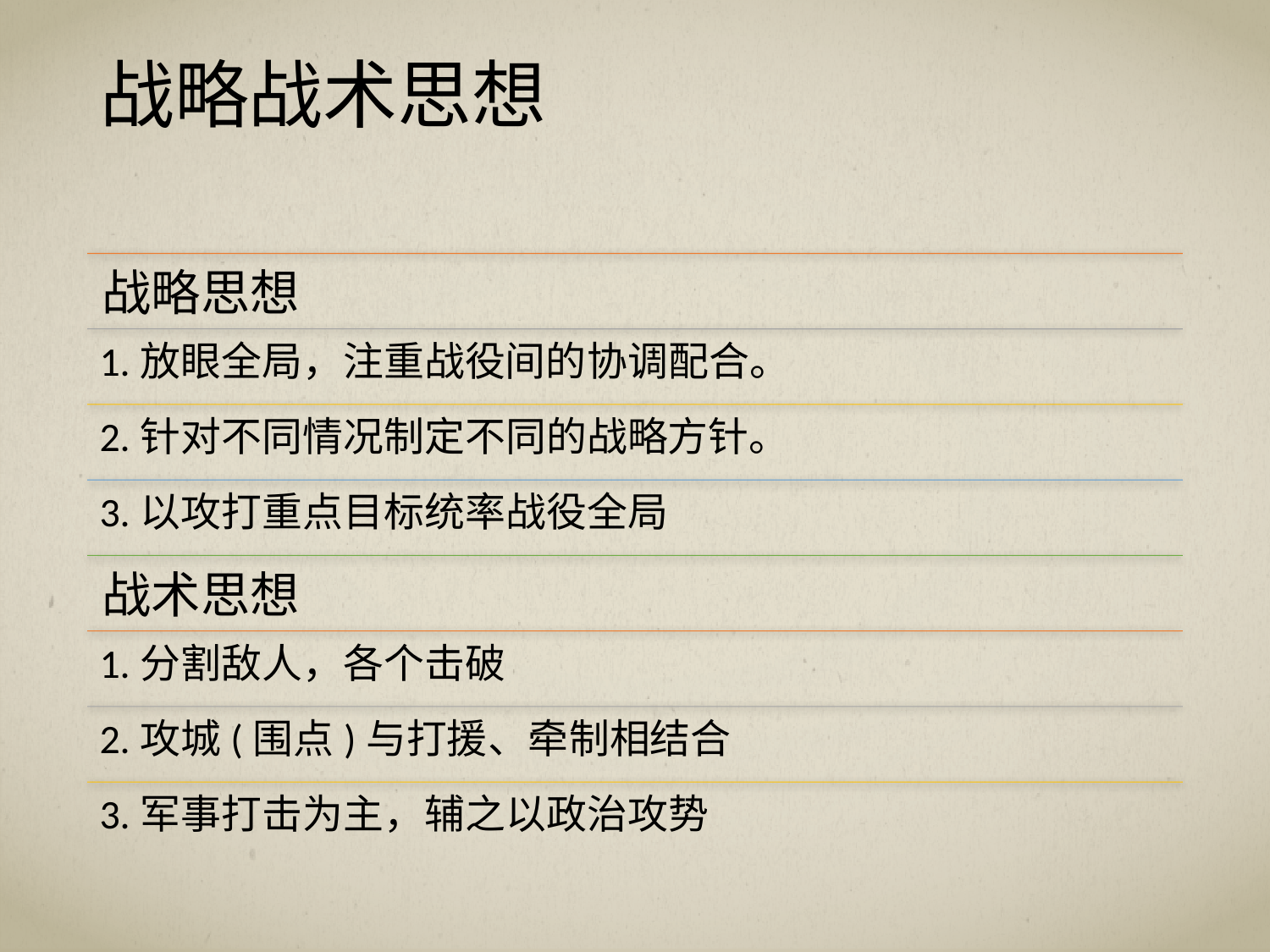

# 战略战术思想
战略思想
1.放眼全局，注重战役间的协调配合。
2.针对不同情况制定不同的战略方针。
3.以攻打重点目标统率战役全局
战术思想
1.分割敌人，各个击破
2.攻城(围点)与打援、牵制相结合
3.军事打击为主，辅之以政治攻势